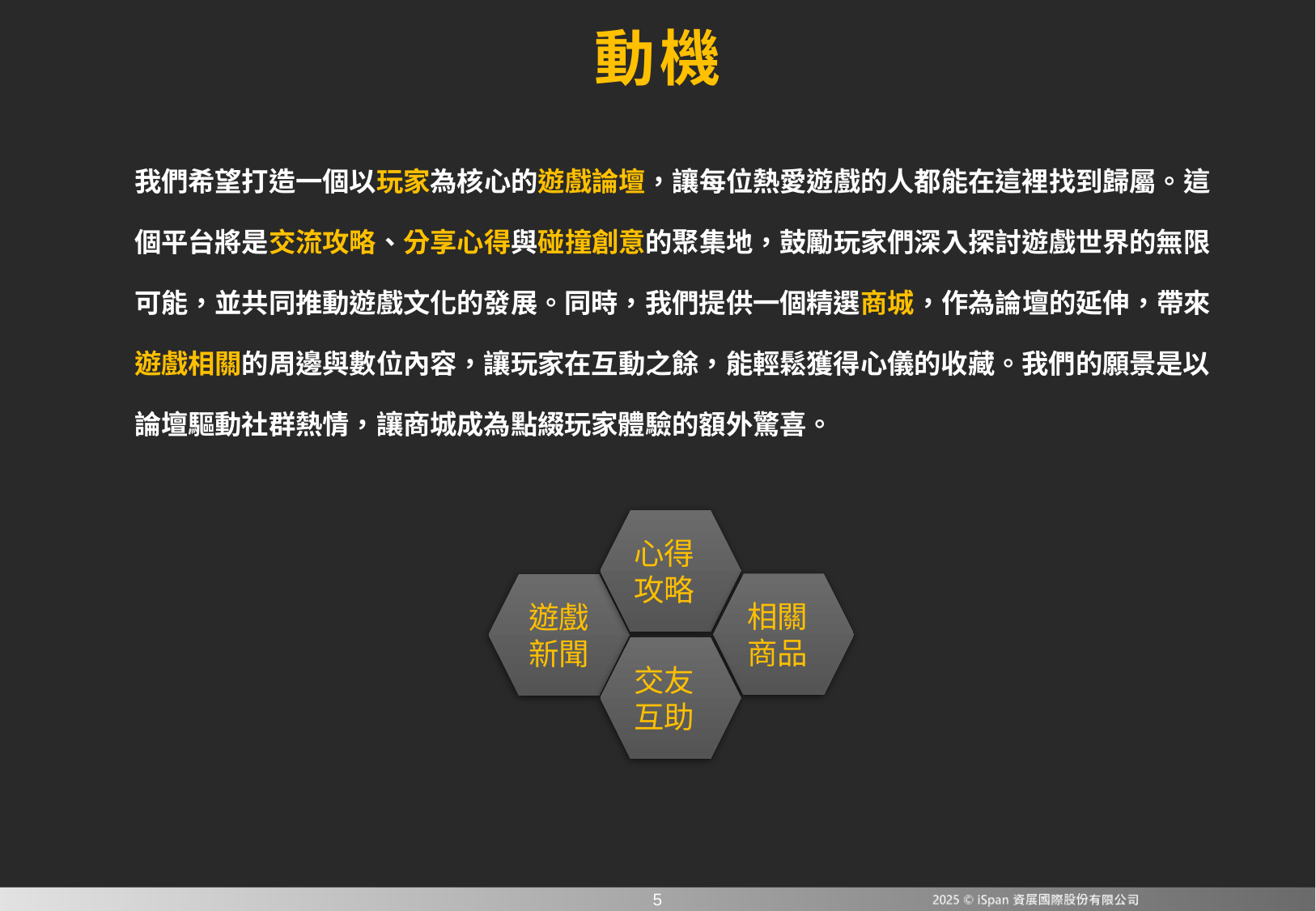

動機
我們希望打造一個以玩家為核心的遊戲論壇，讓每位熱愛遊戲的人都能在這裡找到歸屬。這個平台將是交流攻略、分享心得與碰撞創意的聚集地，鼓勵玩家們深入探討遊戲世界的無限可能，並共同推動遊戲文化的發展。同時，我們提供一個精選商城，作為論壇的延伸，帶來遊戲相關的周邊與數位內容，讓玩家在互動之餘，能輕鬆獲得心儀的收藏。我們的願景是以論壇驅動社群熱情，讓商城成為點綴玩家體驗的額外驚喜。
心得攻略
相關商品
遊戲新聞
交友互助